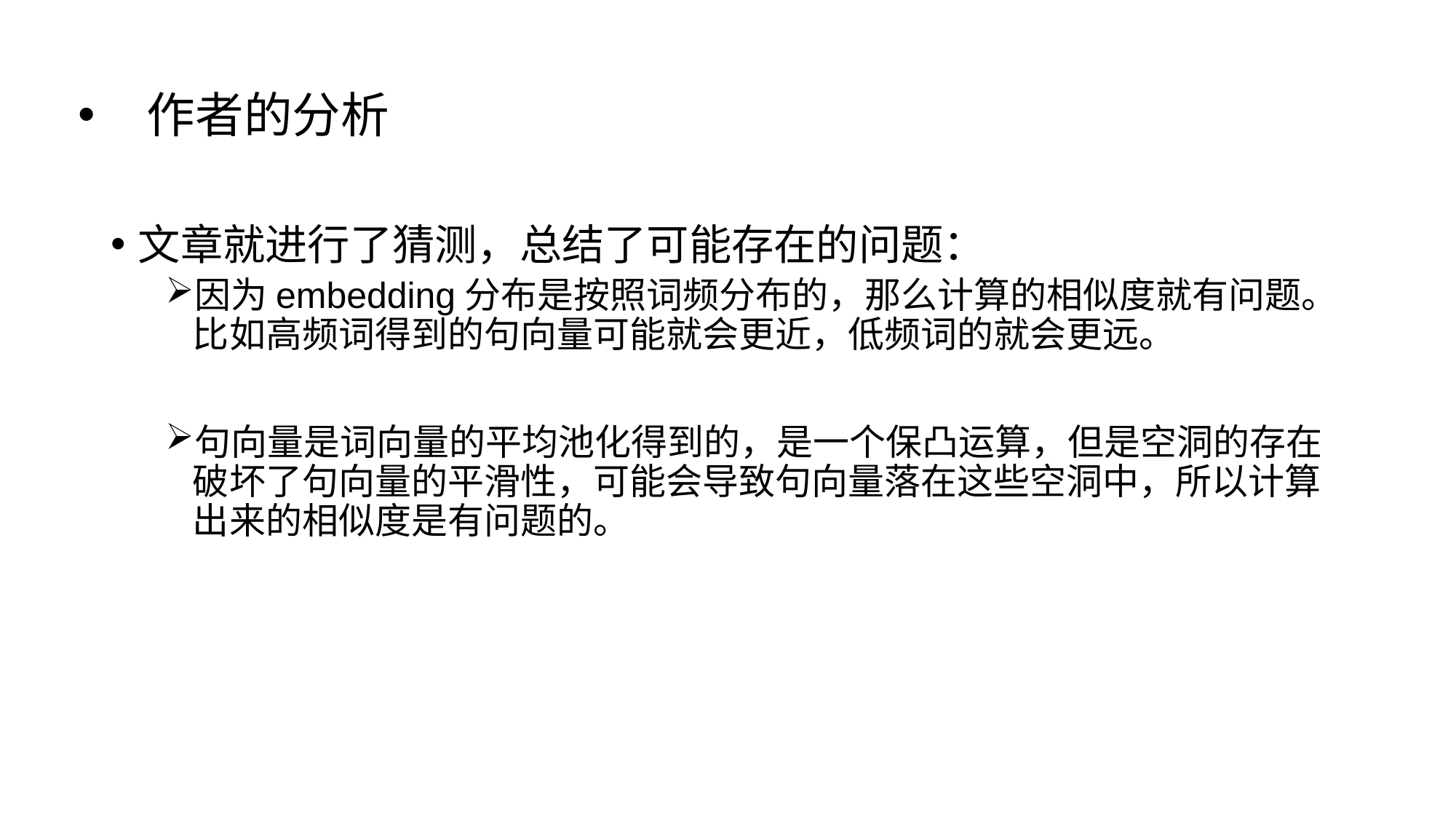

# 作者的分析
文章就进行了猜测，总结了可能存在的问题：
因为embedding分布是按照词频分布的，那么计算的相似度就有问题。比如高频词得到的句向量可能就会更近，低频词的就会更远。

句向量是词向量的平均池化得到的，是一个保凸运算，但是空洞的存在破坏了句向量的平滑性，可能会导致句向量落在这些空洞中，所以计算出来的相似度是有问题的。